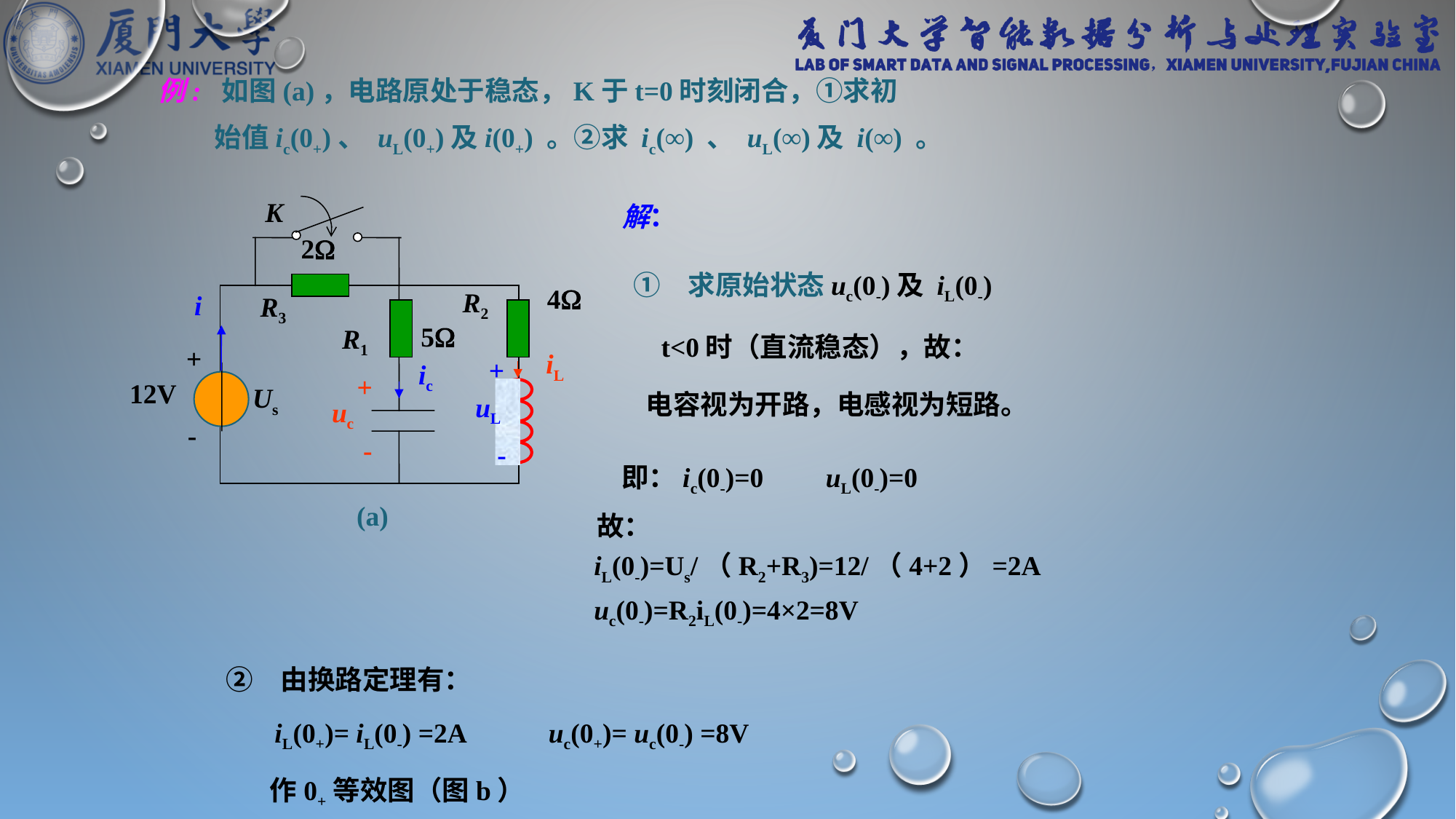

例:  如图(a)，电路原处于稳态，K于t=0时刻闭合，①求初
        始值ic(0+)、 uL(0+)及i(0+) 。②求 ic(∞) 、 uL(∞)及 i(∞) 。
K

2Ω

4Ω
R2
i
R3

5Ω
R1

-

+
iL
+
ic

+
12V
Us

uL
uc

-

-
(a)
解：
求原始状态uc(0-)及 iL(0-)
    t<0时（直流稳态），故：
 电容视为开路，电感视为短路。
         即：ic(0-)=0         uL(0-)=0
     故：
     iL(0-)=Us/（R2+R3)=12/（4+2）=2A
     uc(0-)=R2iL(0-)=4×2=8V
由换路定理有：
       iL(0+)= iL(0-) =2A            uc(0+)= uc(0-) =8V
      作0+等效图（图b）